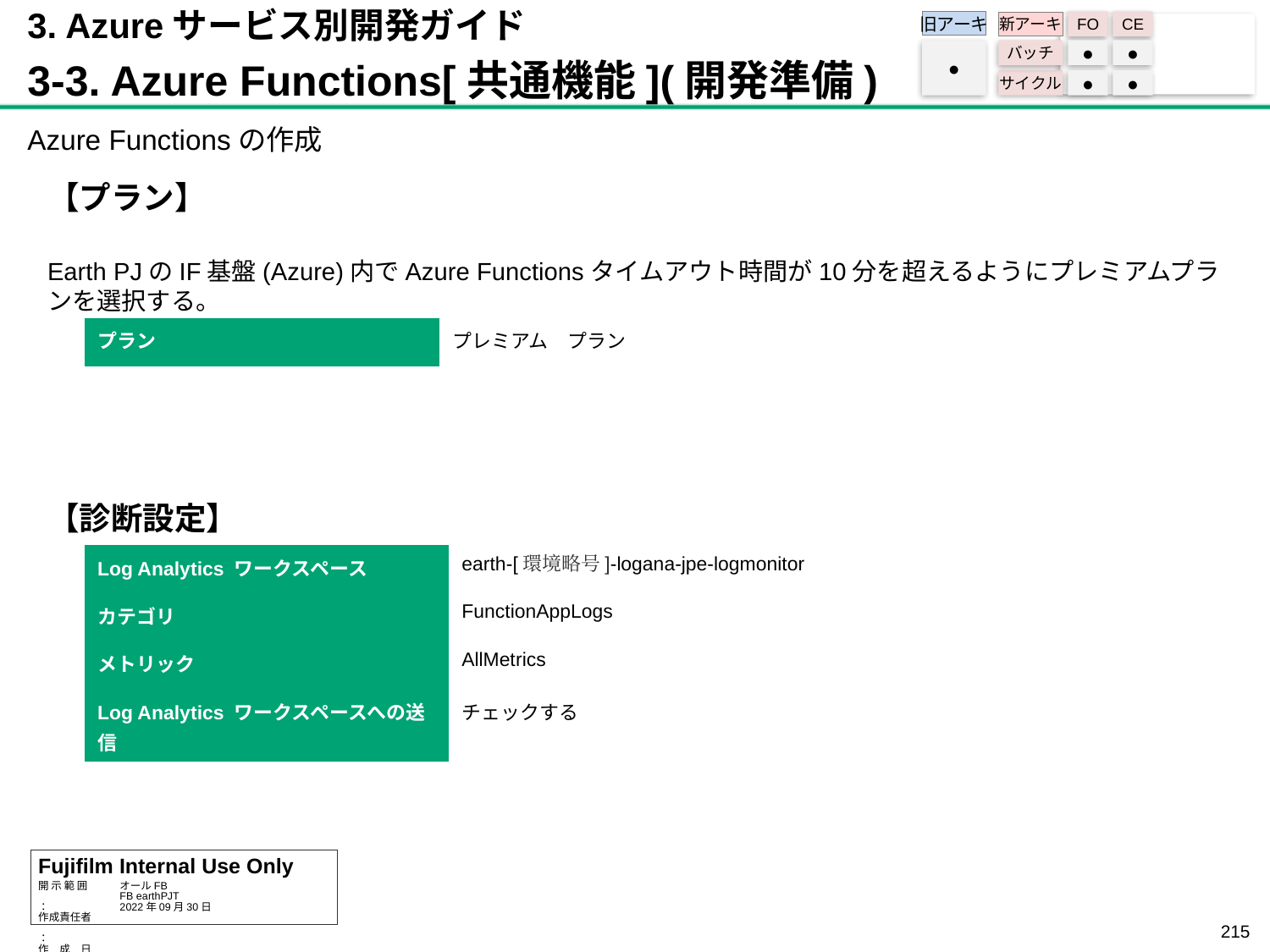

3. Azureサービス別開発ガイド
3-3. Azure Functions[共通機能](開発準備)
旧アーキ
FO
CE
新アーキ
バッチ
●
●
サイクル
●
●

●
Azure Functionsの作成
【プラン】

Earth PJのIF基盤(Azure)内でAzure Functionsタイムアウト時間が10分を超えるようにプレミアムプランを選択する。

【診断設定】
| プラン | プレミアム　プラン |
| --- | --- |
| Log Analytics ワークスペース | earth-[環境略号]-logana-jpe-logmonitor |
| --- | --- |
| カテゴリ | FunctionAppLogs |
| メトリック | AllMetrics |
| Log Analytics ワークスペースへの送信 | チェックする |
215